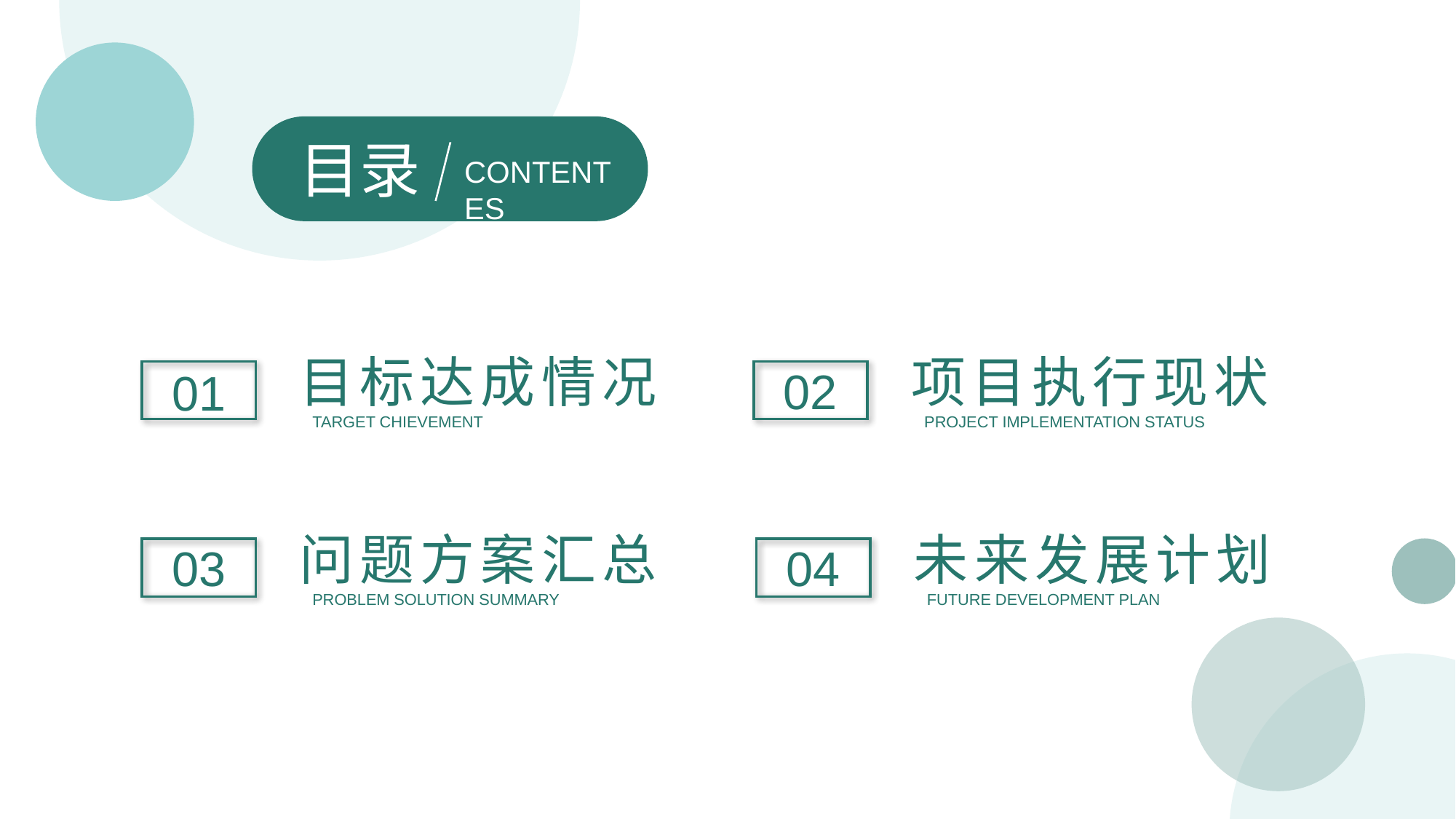

目录
CONTENTES
目标达成情况
TARGET CHIEVEMENT
项目执行现状
PROJECT IMPLEMENTATION STATUS
02

01

问题方案汇总
PROBLEM SOLUTION SUMMARY
未来发展计划
FUTURE DEVELOPMENT PLAN
04

03